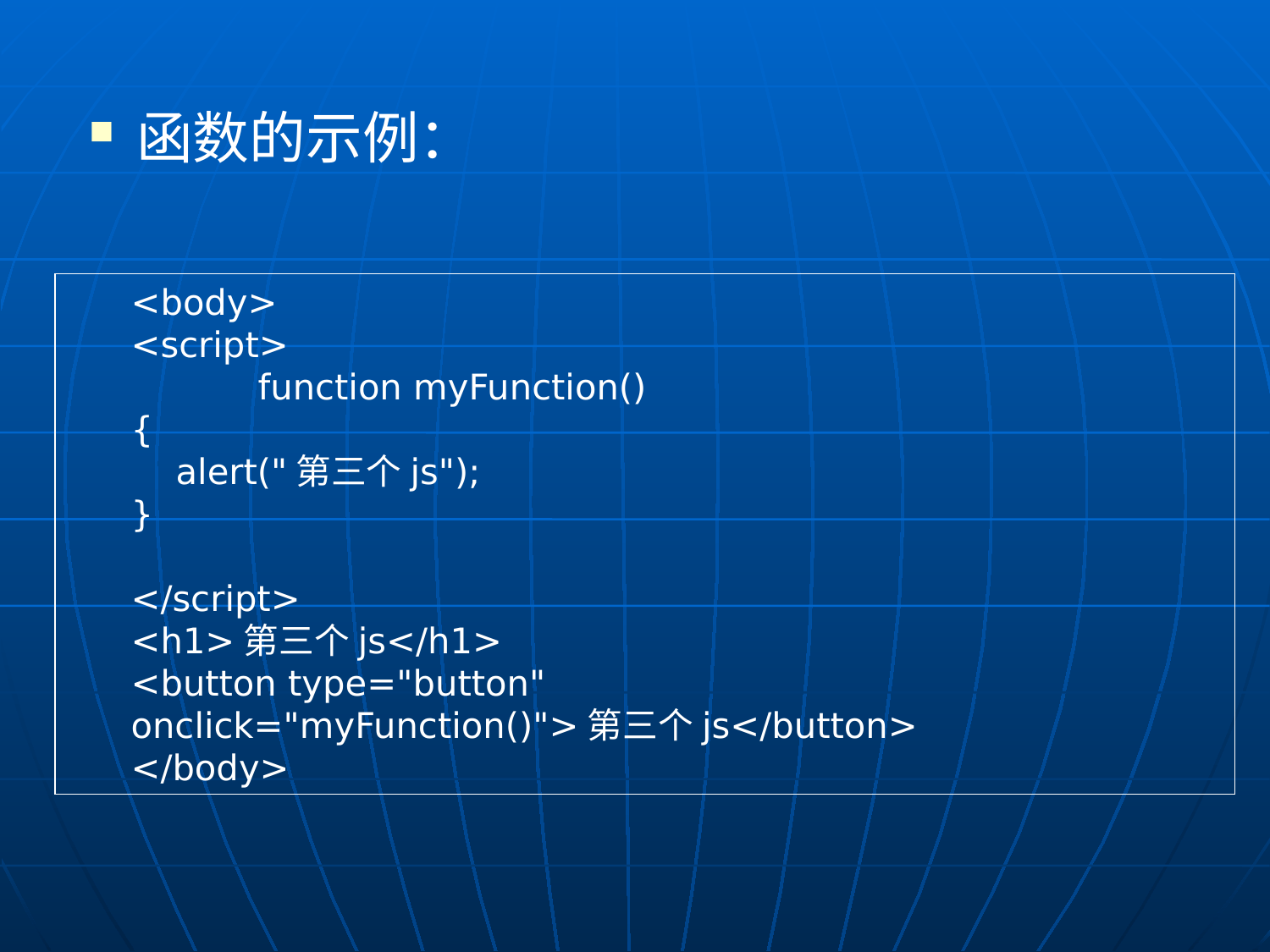

函数的示例：
<body>
<script>
	function myFunction()
{
    alert("第三个js");
}

</script>
<h1>第三个js</h1>
<button type="button" onclick="myFunction()">第三个js</button>
</body>